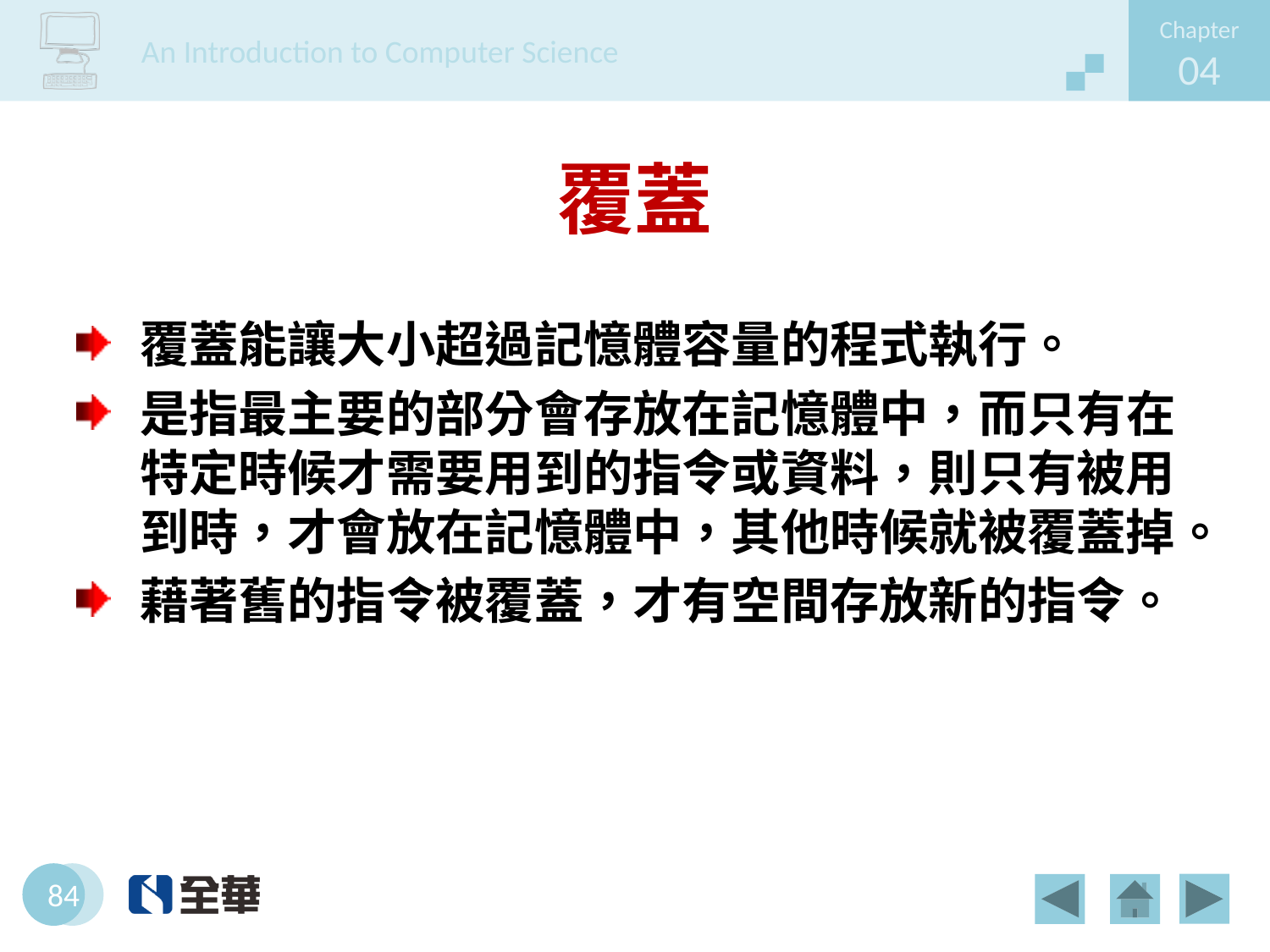

# 覆蓋
覆蓋能讓大小超過記憶體容量的程式執行。
是指最主要的部分會存放在記憶體中，而只有在特定時候才需要用到的指令或資料，則只有被用到時，才會放在記憶體中，其他時候就被覆蓋掉。
藉著舊的指令被覆蓋，才有空間存放新的指令。